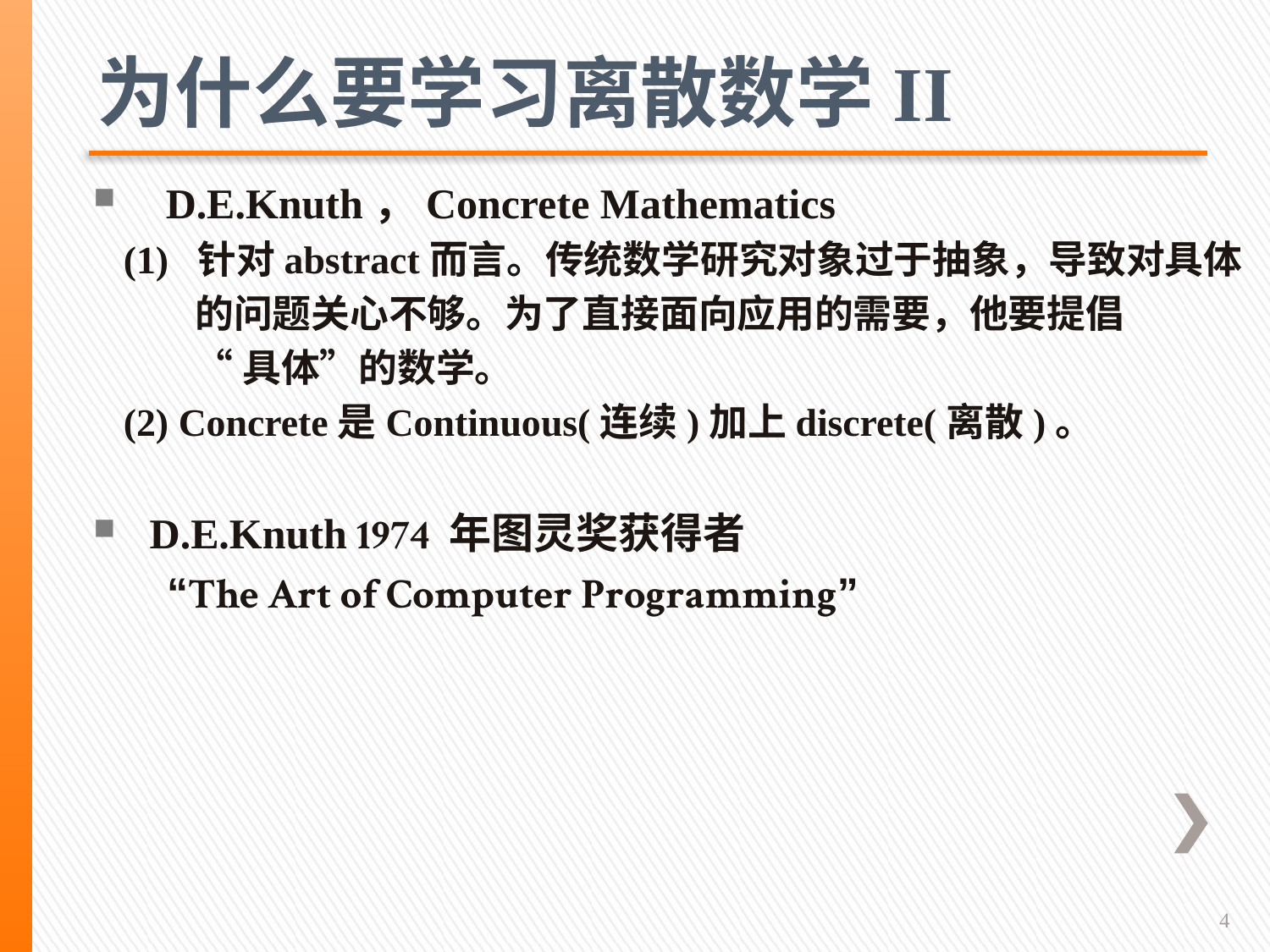

# 为什么要学习离散数学II
    D.E.Knuth，Concrete Mathematics
(1)  针对abstract而言。传统数学研究对象过于抽象，导致对具体
       的问题关心不够。为了直接面向应用的需要，他要提倡
        “具体”的数学。
(2) Concrete是Continuous(连续)加上discrete(离散)。

   D.E.Knuth 1974 年图灵奖获得者
     “The Art of Computer Programming”

4